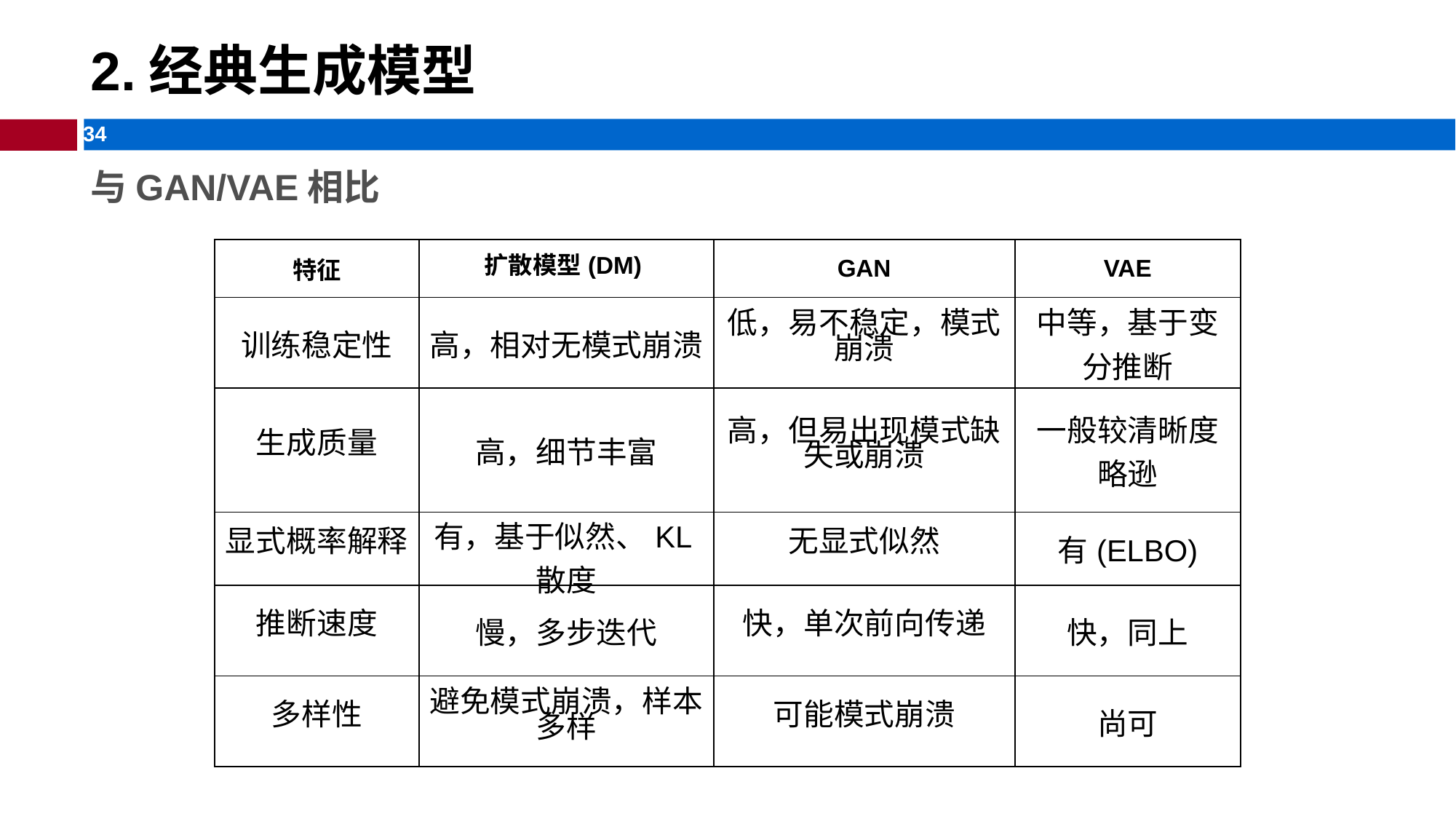

GAN的思考与前景
# 2.经典生成模型
与GAN/VAE相比
| 特征 | 扩散模型(DM) | GAN | VAE |
| --- | --- | --- | --- |
| 训练稳定性 | 高，相对无模式崩溃 | 低，易不稳定，模式崩溃 | 中等，基于变分推断 |
| 生成质量 | 高，细节丰富 | 高，但易出现模式缺失或崩溃 | 一般较清晰度略逊 |
| 显式概率解释 | 有，基于似然、KL散度 | 无显式似然 | 有(ELBO) |
| 推断速度 | 慢，多步迭代 | 快，单次前向传递 | 快，同上 |
| 多样性 | 避免模式崩溃，样本多样 | 可能模式崩溃 | 尚可 |